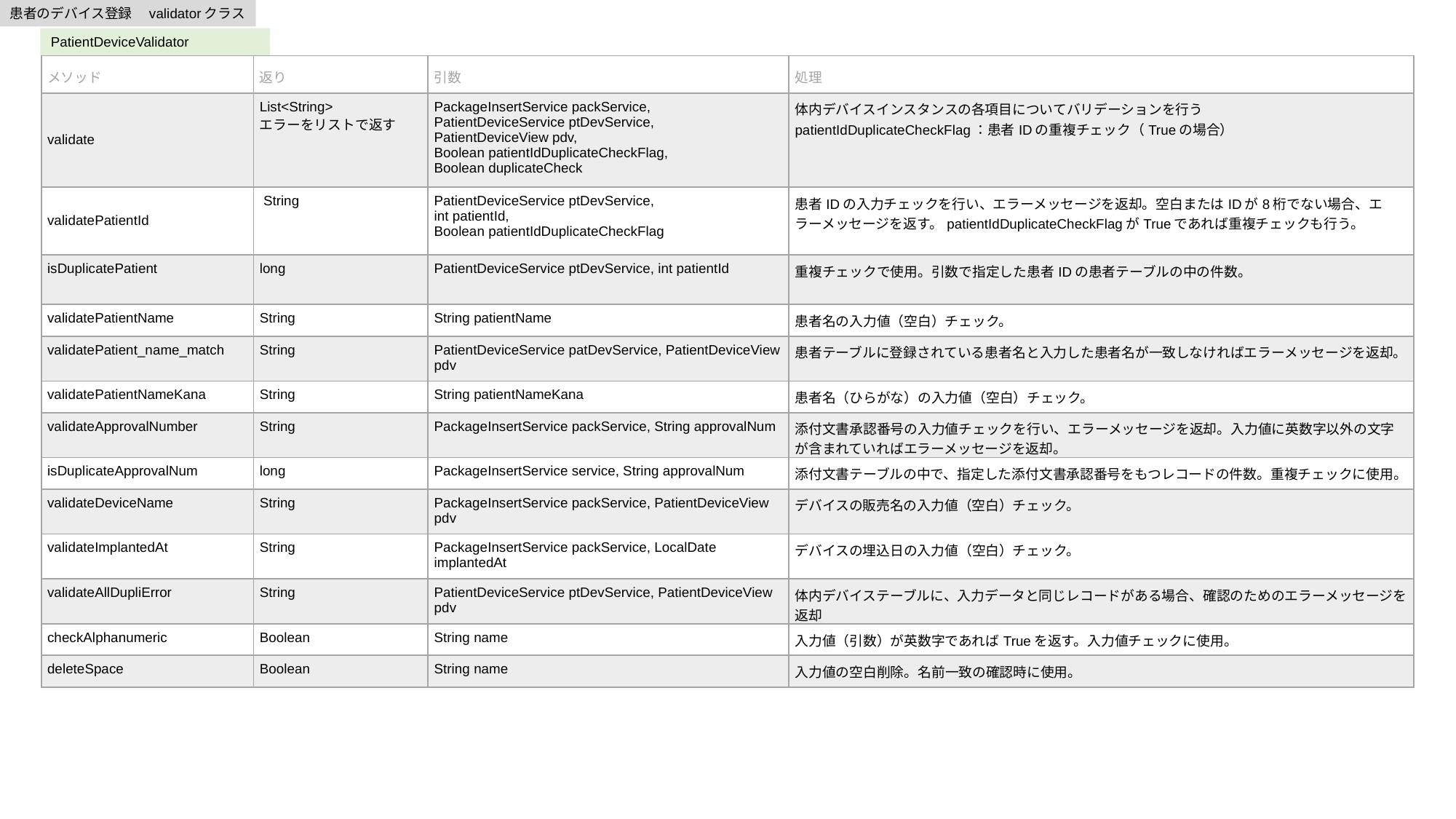

患者のデバイス登録　validatorクラス
PatientDeviceValidator
| メソッド | 返り | 引数 | 処理 |
| --- | --- | --- | --- |
| validate | List<String> エラーをリストで返す | PackageInsertService packService, PatientDeviceService ptDevService, PatientDeviceView pdv, Boolean patientIdDuplicateCheckFlag, Boolean duplicateCheck | 体内デバイスインスタンスの各項目についてバリデーションを行う patientIdDuplicateCheckFlag：患者IDの重複チェック（Trueの場合） |
| validatePatientId | String | PatientDeviceService ptDevService, int patientId, Boolean patientIdDuplicateCheckFlag | 患者IDの入力チェックを行い、エラーメッセージを返却。空白またはIDが8桁でない場合、エラーメッセージを返す。patientIdDuplicateCheckFlagがTrueであれば重複チェックも行う。 |
| isDuplicatePatient | long | PatientDeviceService ptDevService, int patientId | 重複チェックで使用。引数で指定した患者IDの患者テーブルの中の件数。 |
| validatePatientName | String | String patientName | 患者名の入力値（空白）チェック。 |
| validatePatient\_name\_match | String | PatientDeviceService patDevService, PatientDeviceView pdv | 患者テーブルに登録されている患者名と入力した患者名が一致しなければエラーメッセージを返却。 |
| validatePatientNameKana | String | String patientNameKana | 患者名（ひらがな）の入力値（空白）チェック。 |
| validateApprovalNumber | String | PackageInsertService packService, String approvalNum | 添付文書承認番号の入力値チェックを行い、エラーメッセージを返却。入力値に英数字以外の文字が含まれていればエラーメッセージを返却。 |
| isDuplicateApprovalNum | long | PackageInsertService service, String approvalNum | 添付文書テーブルの中で、指定した添付文書承認番号をもつレコードの件数。重複チェックに使用。 |
| validateDeviceName | String | PackageInsertService packService, PatientDeviceView pdv | デバイスの販売名の入力値（空白）チェック。 |
| validateImplantedAt | String | PackageInsertService packService, LocalDate implantedAt | デバイスの埋込日の入力値（空白）チェック。 |
| validateAllDupliError | String | PatientDeviceService ptDevService, PatientDeviceView pdv | 体内デバイステーブルに、入力データと同じレコードがある場合、確認のためのエラーメッセージを返却 |
| checkAlphanumeric | Boolean | String name | 入力値（引数）が英数字であればTrueを返す。入力値チェックに使用。 |
| deleteSpace | Boolean | String name | 入力値の空白削除。名前一致の確認時に使用。 |